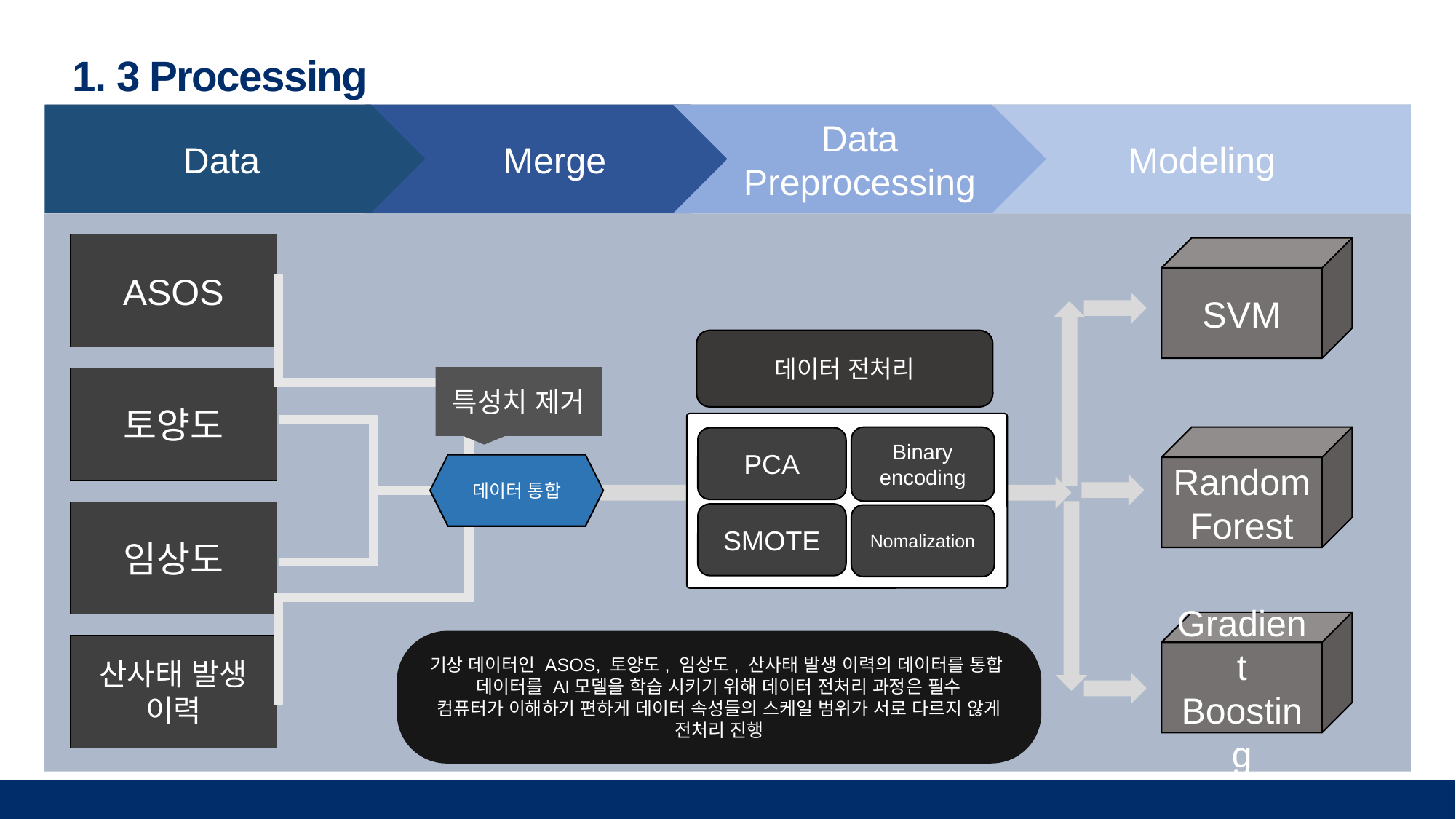

1. 3 Processing

Data
Merge
Data Preprocessing
Modeling
Preprocessing

ASOS
SVM

데이터 전처리
특성치 제거
토양도

Binary encoding
Random
Forest
PCA
데이터 통합

임상도
SMOTE
Nomalization
Gradient
Boosting
기상 데이터인 ASOS, 토양도, 임상도, 산사태 발생 이력의 데이터를 통합
데이터를 AI모델을 학습 시키기 위해 데이터 전처리 과정은 필수
컴퓨터가 이해하기 편하게 데이터 속성들의 스케일 범위가 서로 다르지 않게 전처리 진행
산사태 발생 이력